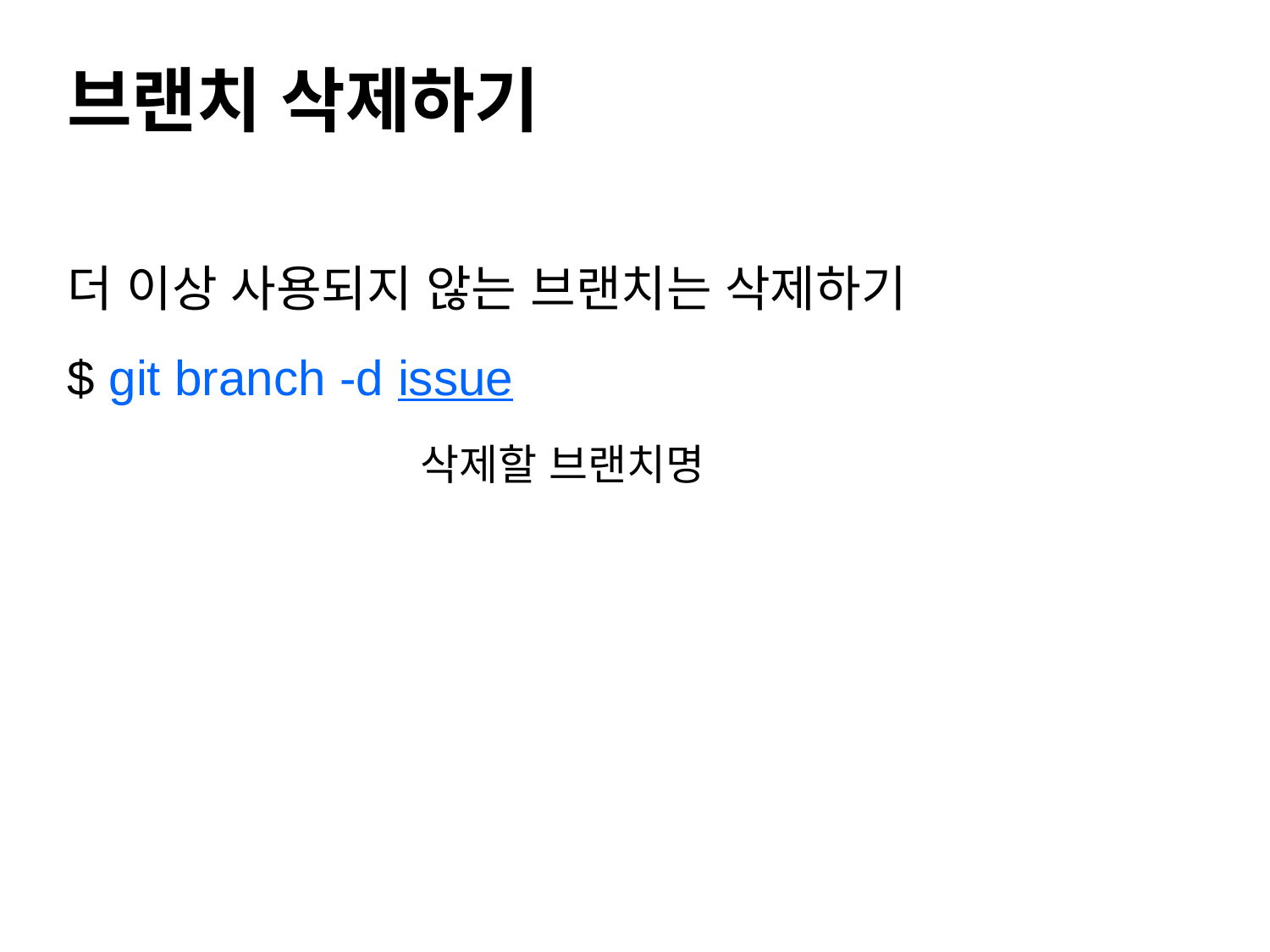

#
브랜치 삭제하기
더 이상 사용되지 않는 브랜치는 삭제하기
$ git branch -d issue

삭제할 브랜치명